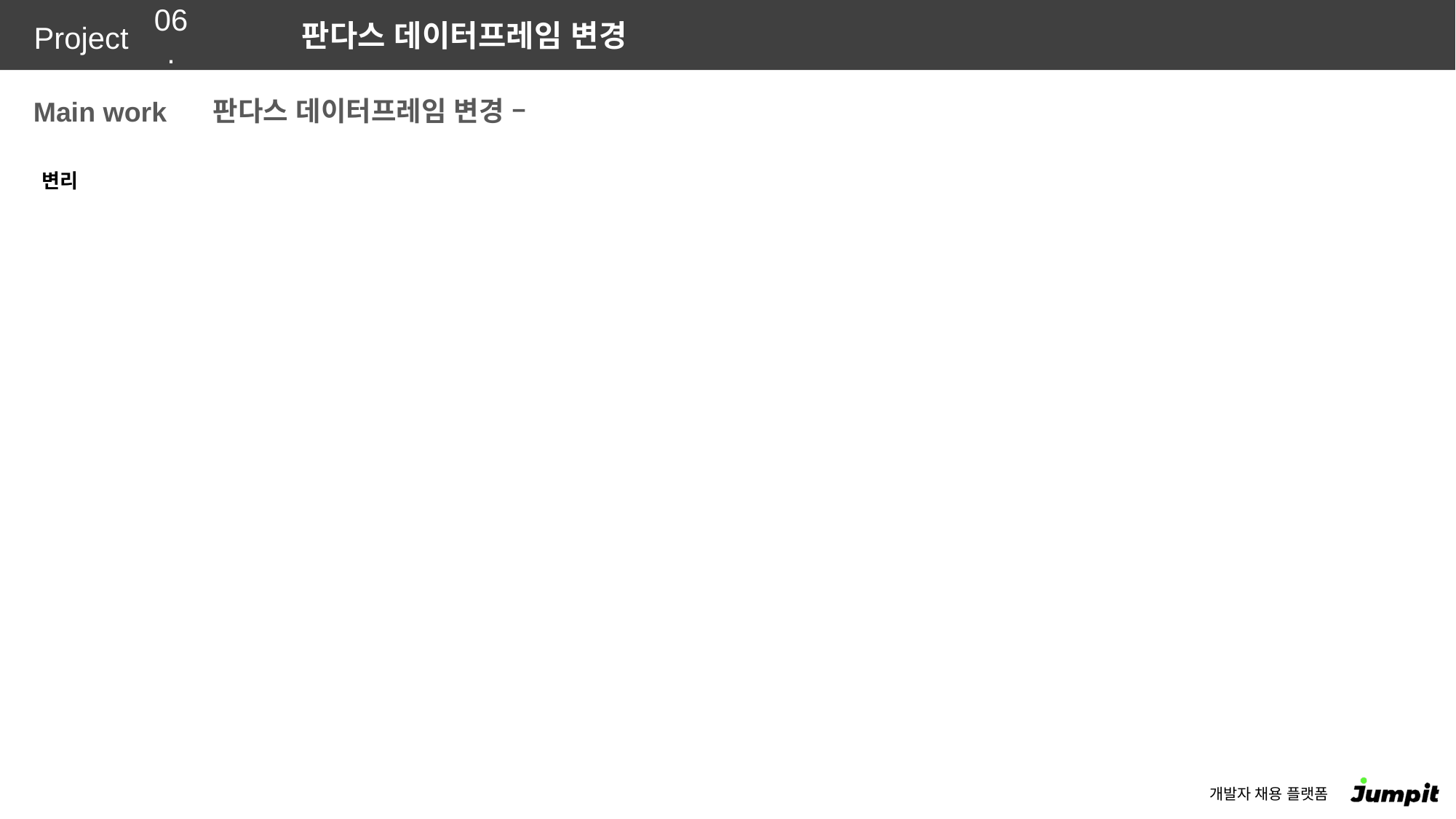

06.
판다스 데이터프레임 변경
판다스 데이터프레임 변경 –
변리